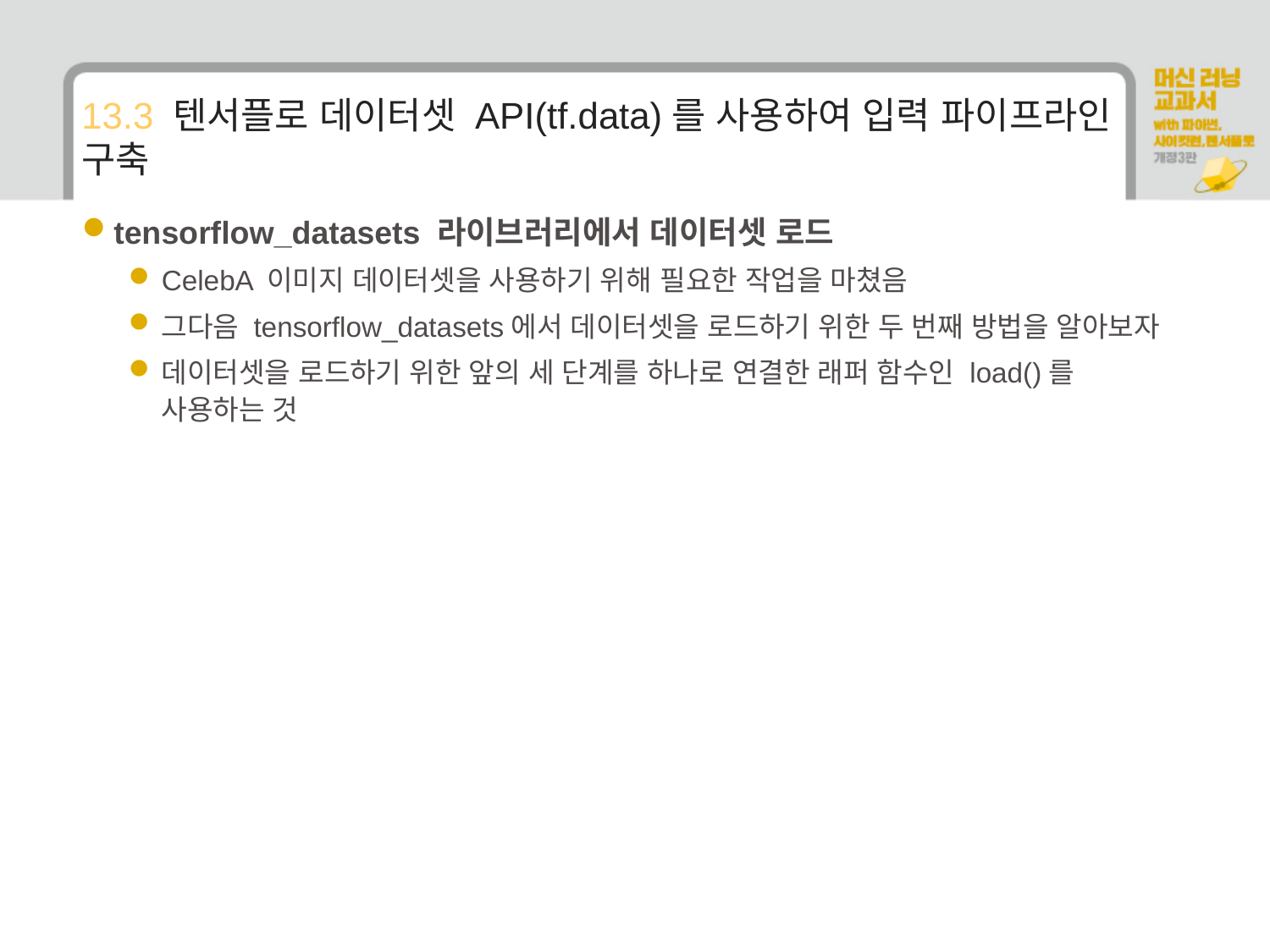

# 13.3 텐서플로 데이터셋 API(tf.data)를 사용하여 입력 파이프라인 구축
tensorflow_datasets 라이브러리에서 데이터셋 로드
CelebA 이미지 데이터셋을 사용하기 위해 필요한 작업을 마쳤음
그다음 tensorflow_datasets에서 데이터셋을 로드하기 위한 두 번째 방법을 알아보자
데이터셋을 로드하기 위한 앞의 세 단계를 하나로 연결한 래퍼 함수인 load()를 사용하는 것